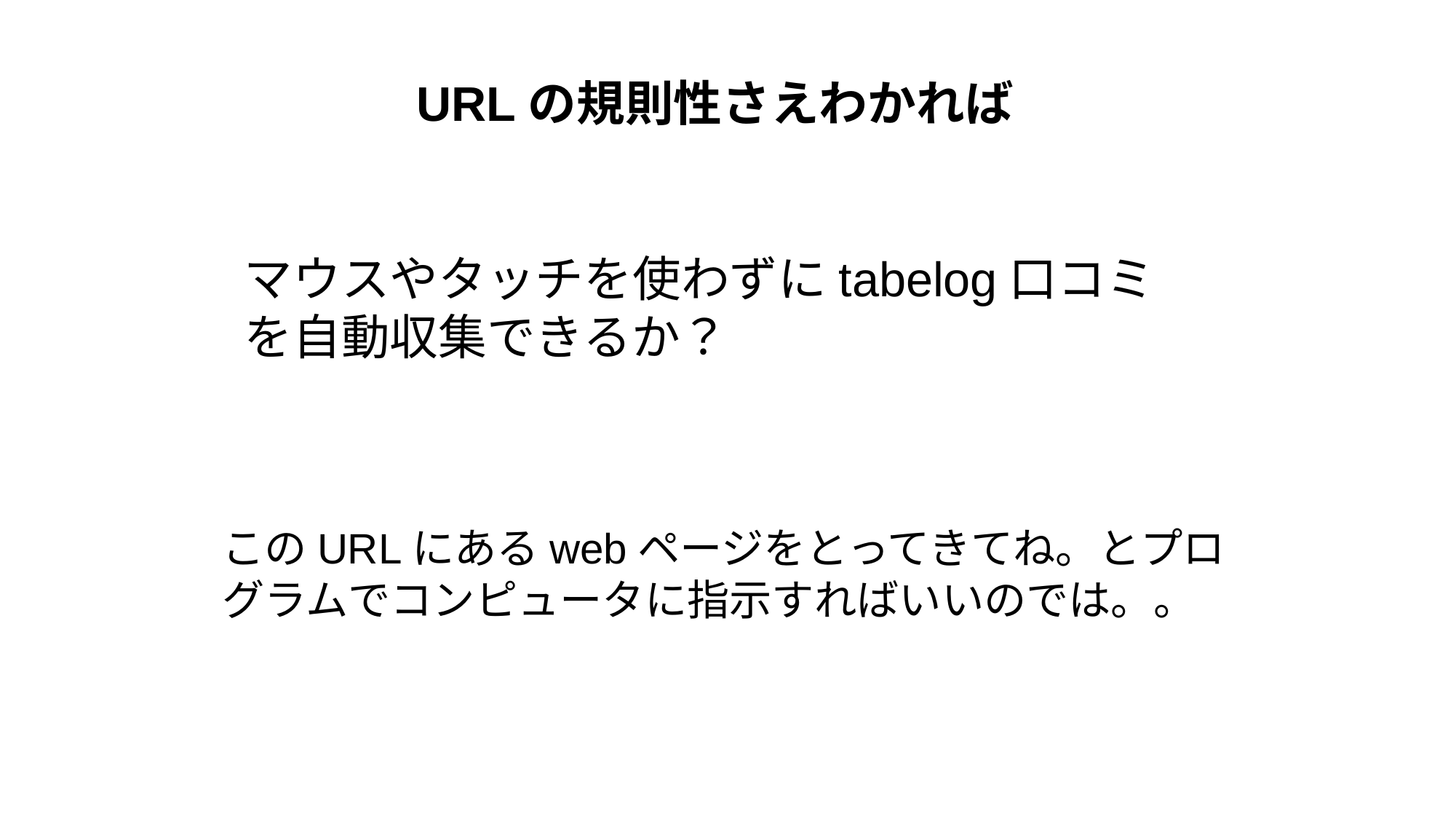

URLの規則性さえわかれば
マウスやタッチを使わずにtabelog口コミを自動収集できるか？
このURLにあるwebページをとってきてね。とプログラムでコンピュータに指示すればいいのでは。。